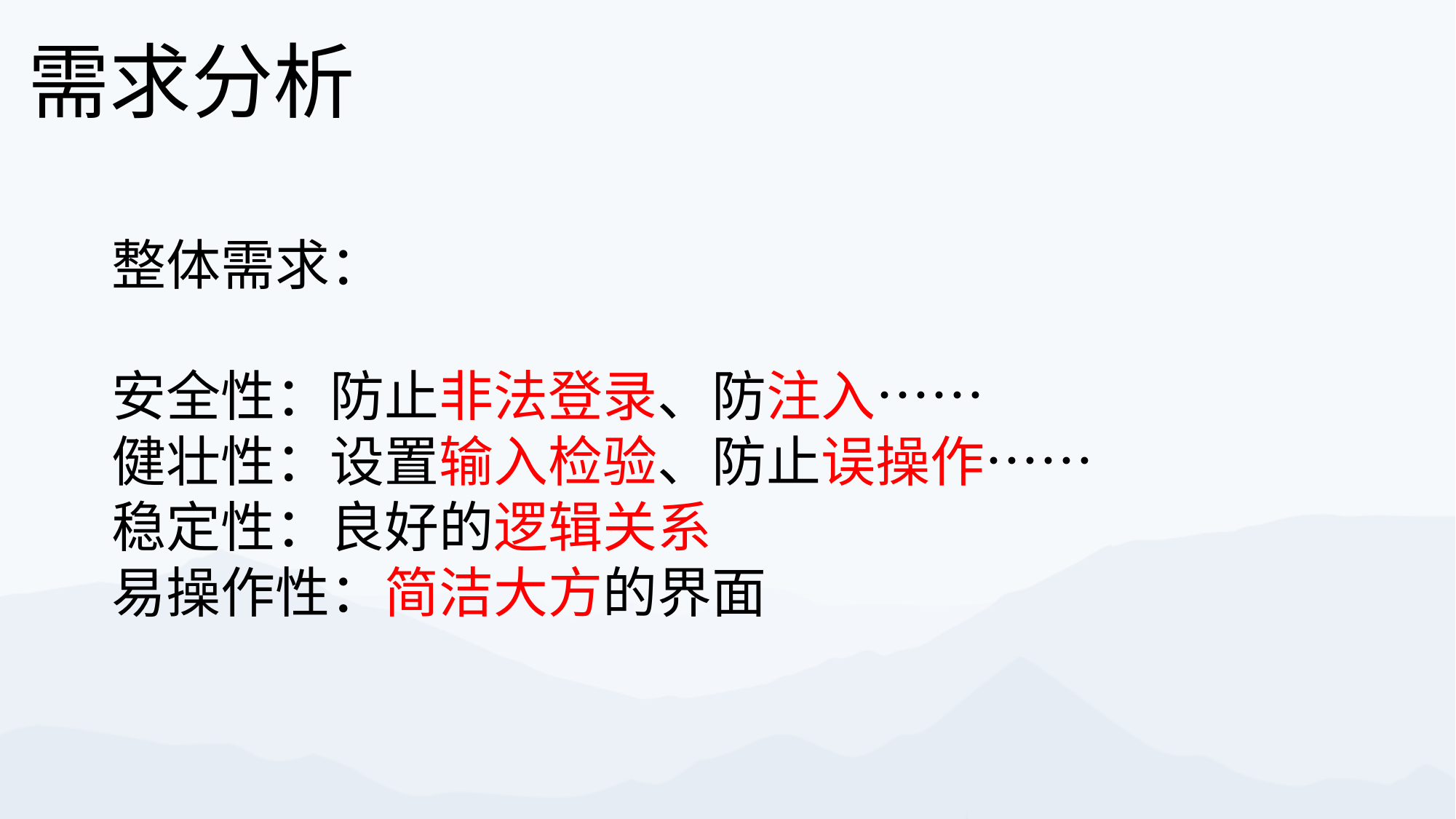

需求分析
整体需求：

安全性：防止非法登录、防注入……
健壮性：设置输入检验、防止误操作……
稳定性：良好的逻辑关系
易操作性：简洁大方的界面